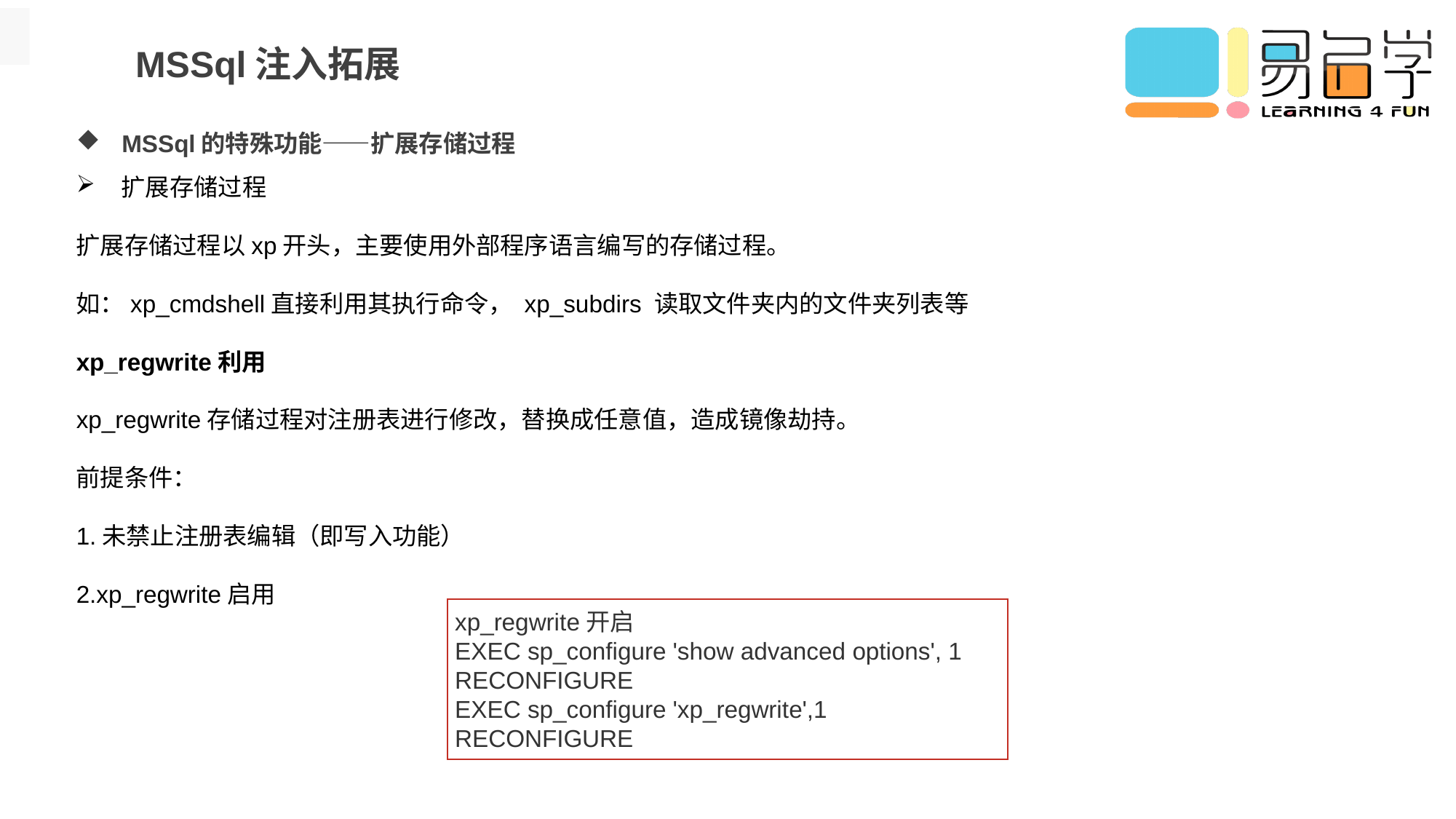

MSSql注入拓展
MSSql的特殊功能——扩展存储过程
扩展存储过程
扩展存储过程以xp开头，主要使用外部程序语言编写的存储过程。
如：xp_cmdshell直接利用其执行命令， xp_subdirs 读取文件夹内的文件夹列表等
xp_regwrite利用
xp_regwrite存储过程对注册表进行修改，替换成任意值，造成镜像劫持。
前提条件：
1.未禁止注册表编辑（即写入功能）
2.xp_regwrite启用

xp_regwrite开启
EXEC sp_configure 'show advanced options', 1
RECONFIGURE
EXEC sp_configure 'xp_regwrite',1
RECONFIGURE